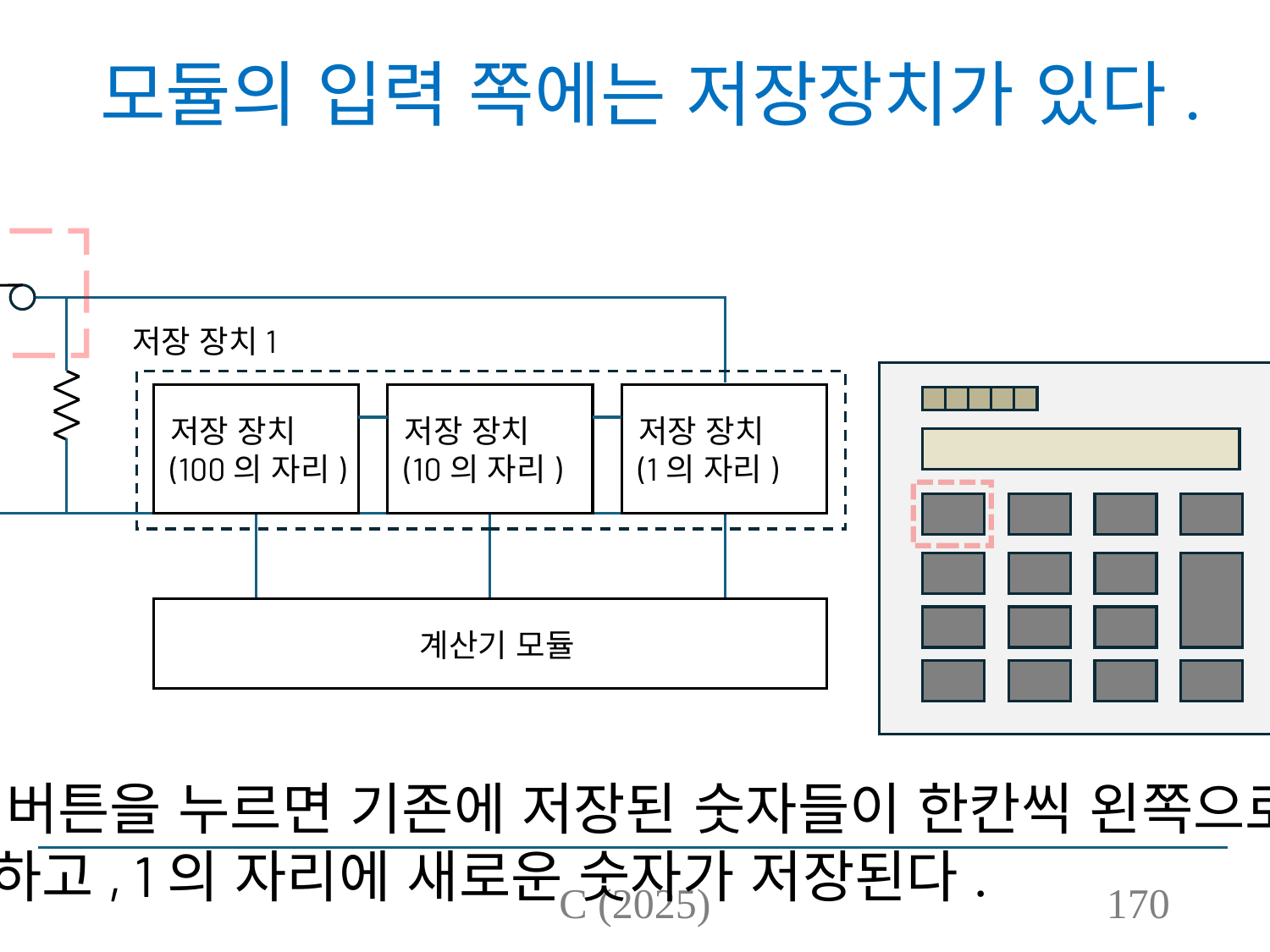

# 모듈의 입력 쪽에는 저장장치가 있다.

저장 장치1

저장 장치
(100의 자리)

저장 장치
(10의 자리)

저장 장치
(1의 자리)

계산기 모듈

숫자 버튼을 누르면 기존에 저장된 숫자들이 한칸씩 왼쪽으로 이동하고, 1의 자리에 새로운 숫자가 저장된다.
C (2025)
170